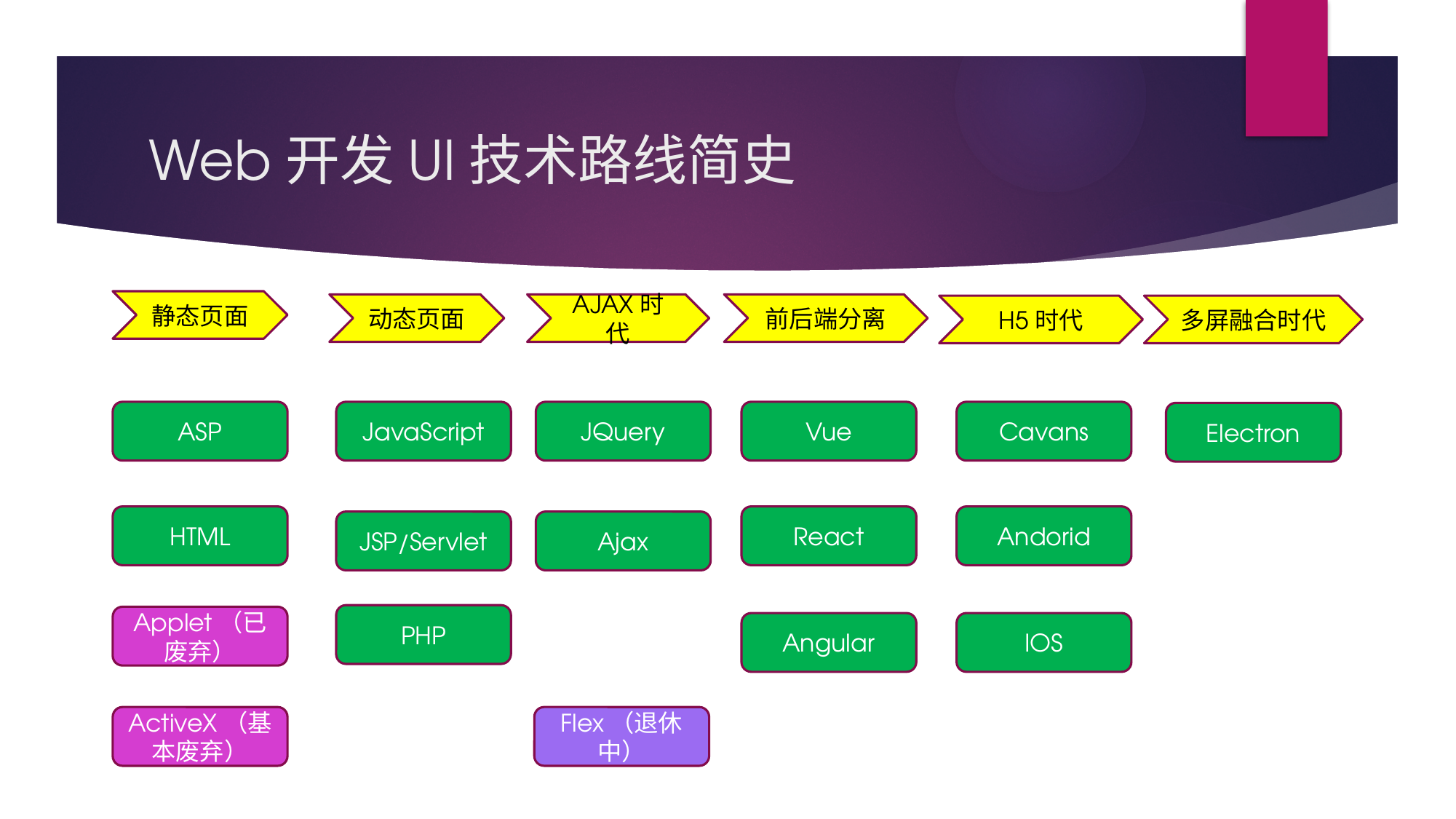

# Web开发UI技术路线简史
静态页面
动态页面
AJAX时代
前后端分离
H5时代
多屏融合时代
JQuery
Vue
Cavans
ASP
JavaScript
Electron
Andorid
React
HTML
JSP/Servlet
Ajax
PHP
Applet（已废弃）
Angular
IOS
Flex（退休中）
ActiveX（基本废弃）